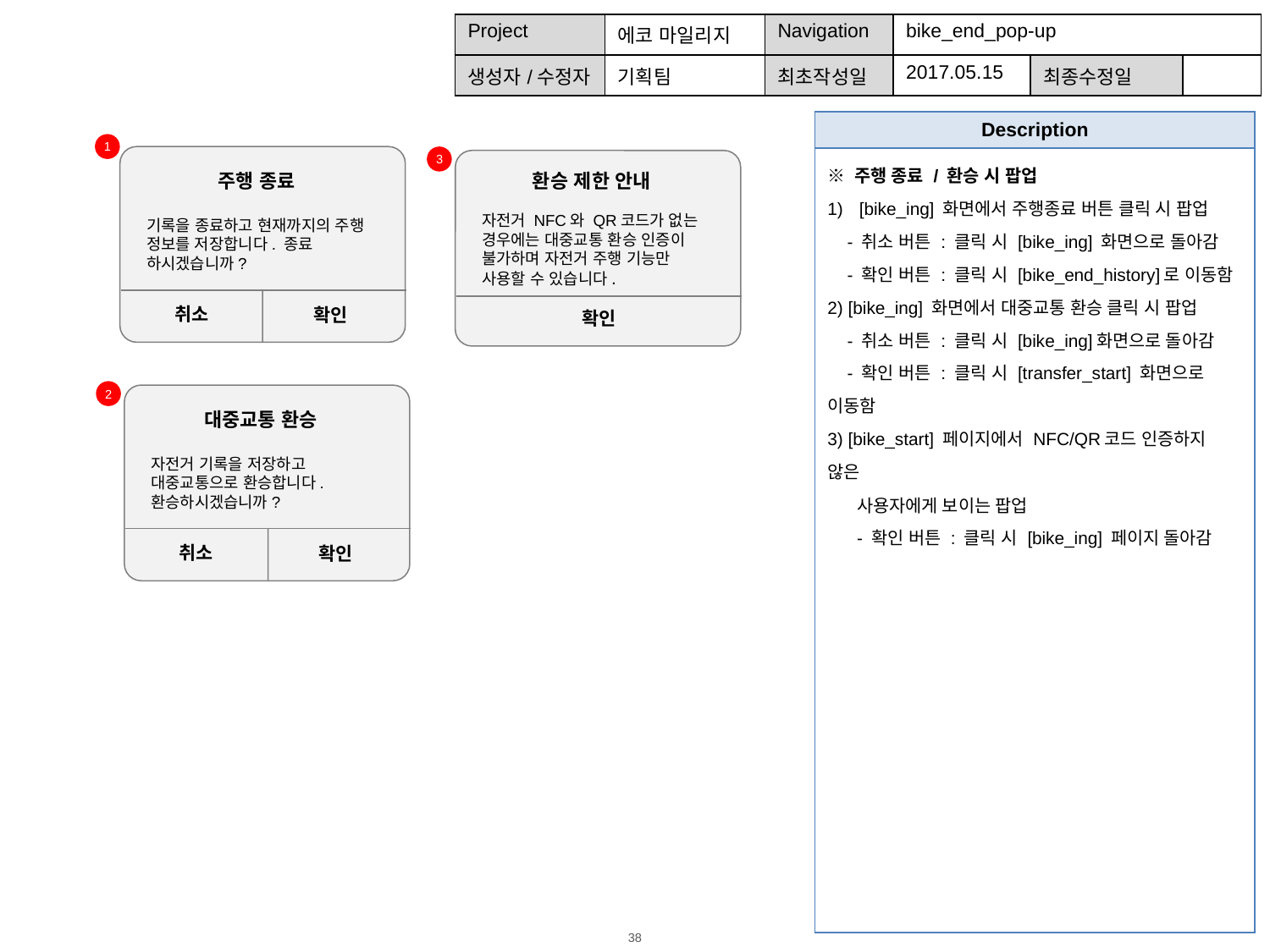

| Project | 에코 마일리지 | Navigation | bike\_end\_pop-up |  |  |
| --- | --- | --- | --- | --- | --- |
| 생성자/수정자 | 기획팀 | 최초작성일 | 2017.05.15 | 최종수정일 |  |
| Description |
| --- |
| ※ 주행 종료 / 환승 시 팝업 [bike\_ing] 화면에서 주행종료 버튼 클릭 시 팝업 - 취소 버튼 : 클릭 시 [bike\_ing] 화면으로 돌아감 - 확인 버튼 : 클릭 시 [bike\_end\_history]로 이동함 2) [bike\_ing] 화면에서 대중교통 환승 클릭 시 팝업 - 취소 버튼 : 클릭 시 [bike\_ing]화면으로 돌아감 - 확인 버튼 : 클릭 시 [transfer\_start] 화면으로 이동함 3) [bike\_start] 페이지에서 NFC/QR코드 인증하지 않은 사용자에게 보이는 팝업 - 확인 버튼 : 클릭 시 [bike\_ing] 페이지 돌아감 |

1

3

주행 종료
환승 제한 안내
성공확률 50%
성공확률 50%
자전거 NFC와 QR코드가 없는 경우에는 대중교통 환승 인증이 불가하며 자전거 주행 기능만 사용할 수 있습니다.
기록을 종료하고 현재까지의 주행 정보를 저장합니다. 종료 하시겠습니까?
D-7
취소
확인
확인
2

대중교통 환승
성공확률 50%
자전거 기록을 저장하고 대중교통으로 환승합니다. 환승하시겠습니까?
D-7
취소
확인
￥5.00